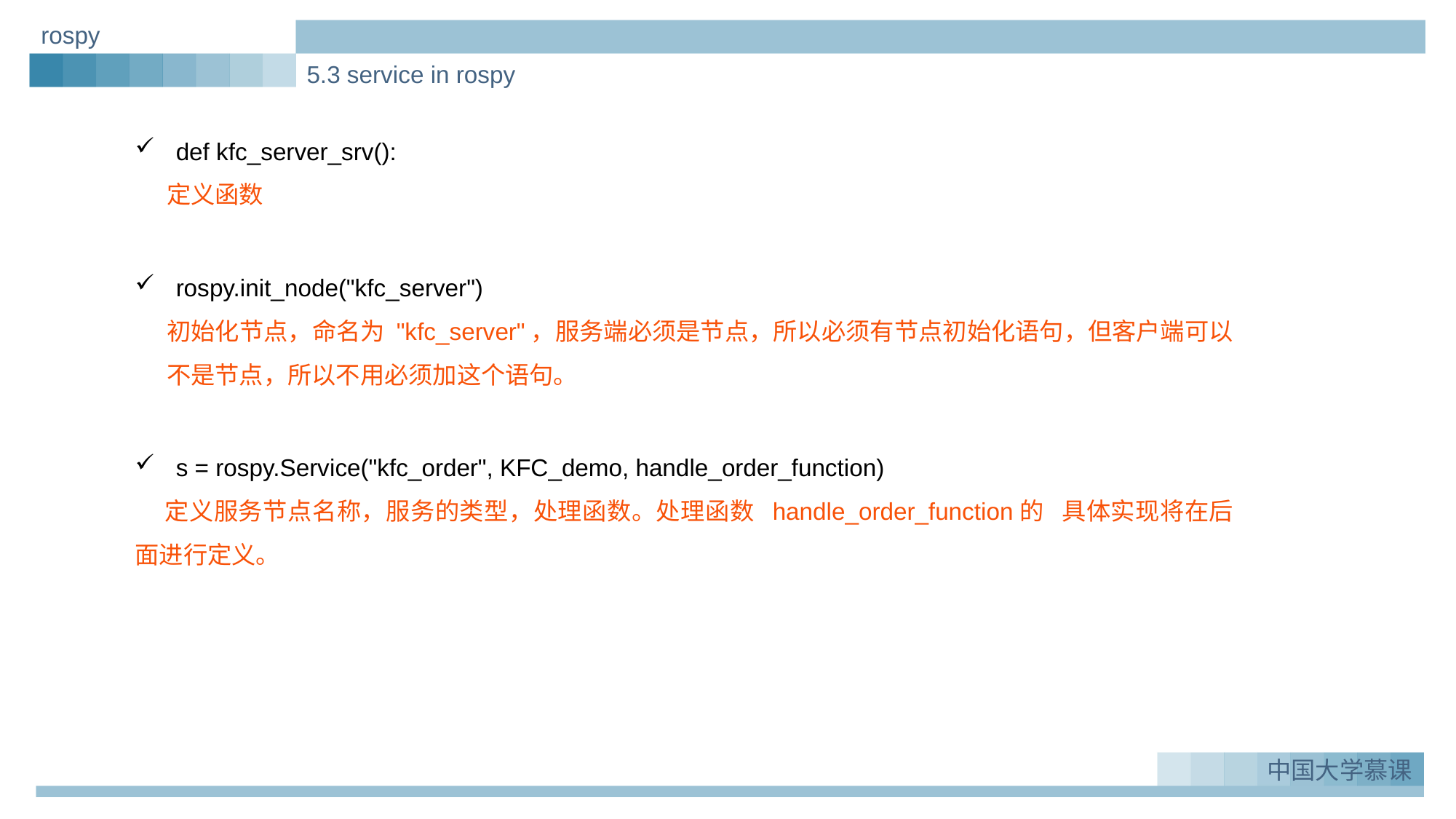

rospy
5.3 service in rospy

def kfc_server_srv():
定义函数

rospy.init_node("kfc_server")
初始化节点，命名为 "kfc_server"，服务端必须是节点，所以必须有节点初始化语句，但客户端可以不是节点，所以不用必须加这个语句。

s = rospy.Service("kfc_order", KFC_demo, handle_order_function)
    定义服务节点名称，服务的类型，处理函数。处理函数  handle_order_function的   具体实现将在后面进行定义。
实例一：Greeting_demo
1.
中国大学慕课